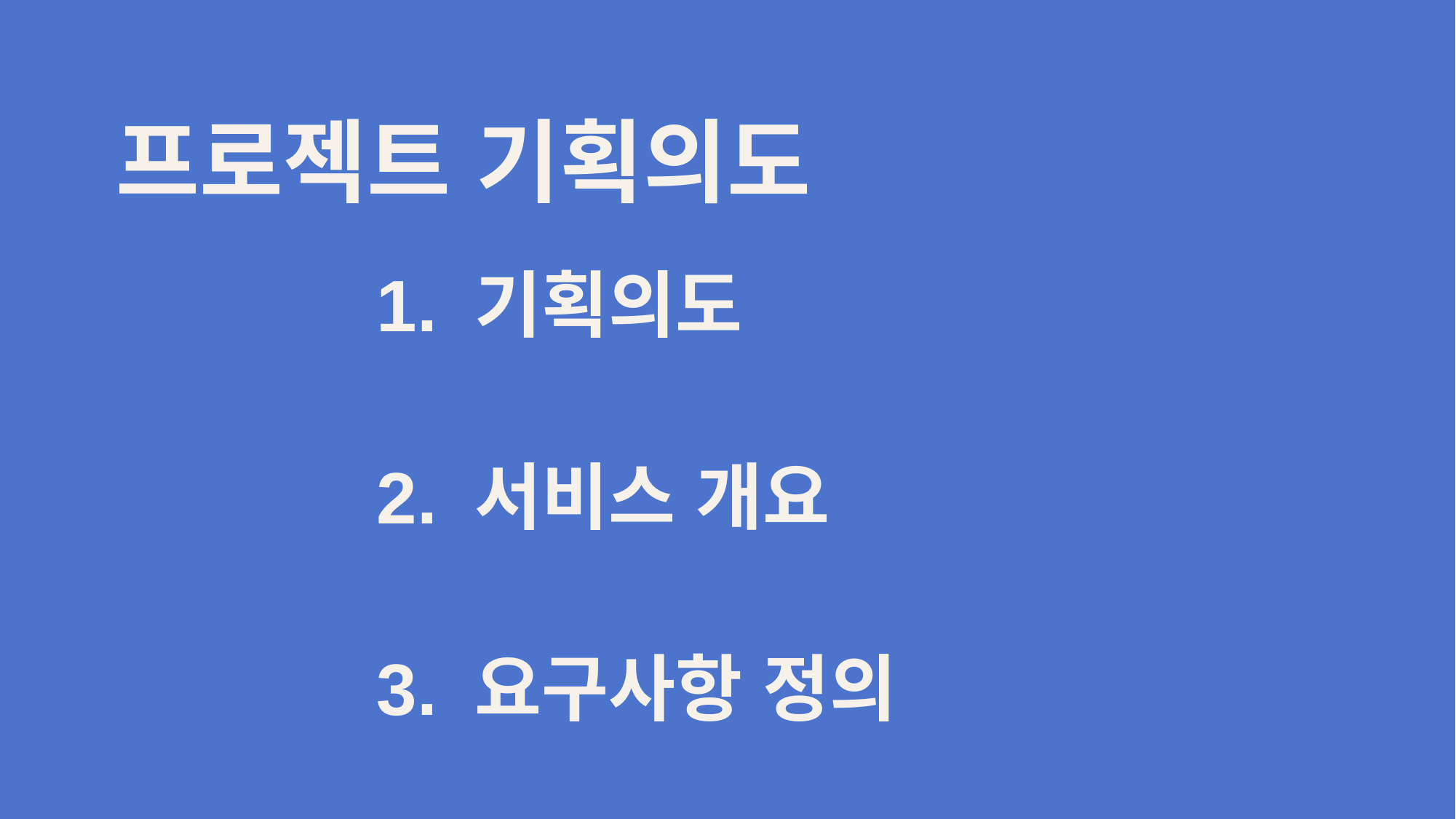

# 프로젝트 기획의도
1. 기획의도
2. 서비스 개요
3. 요구사항 정의